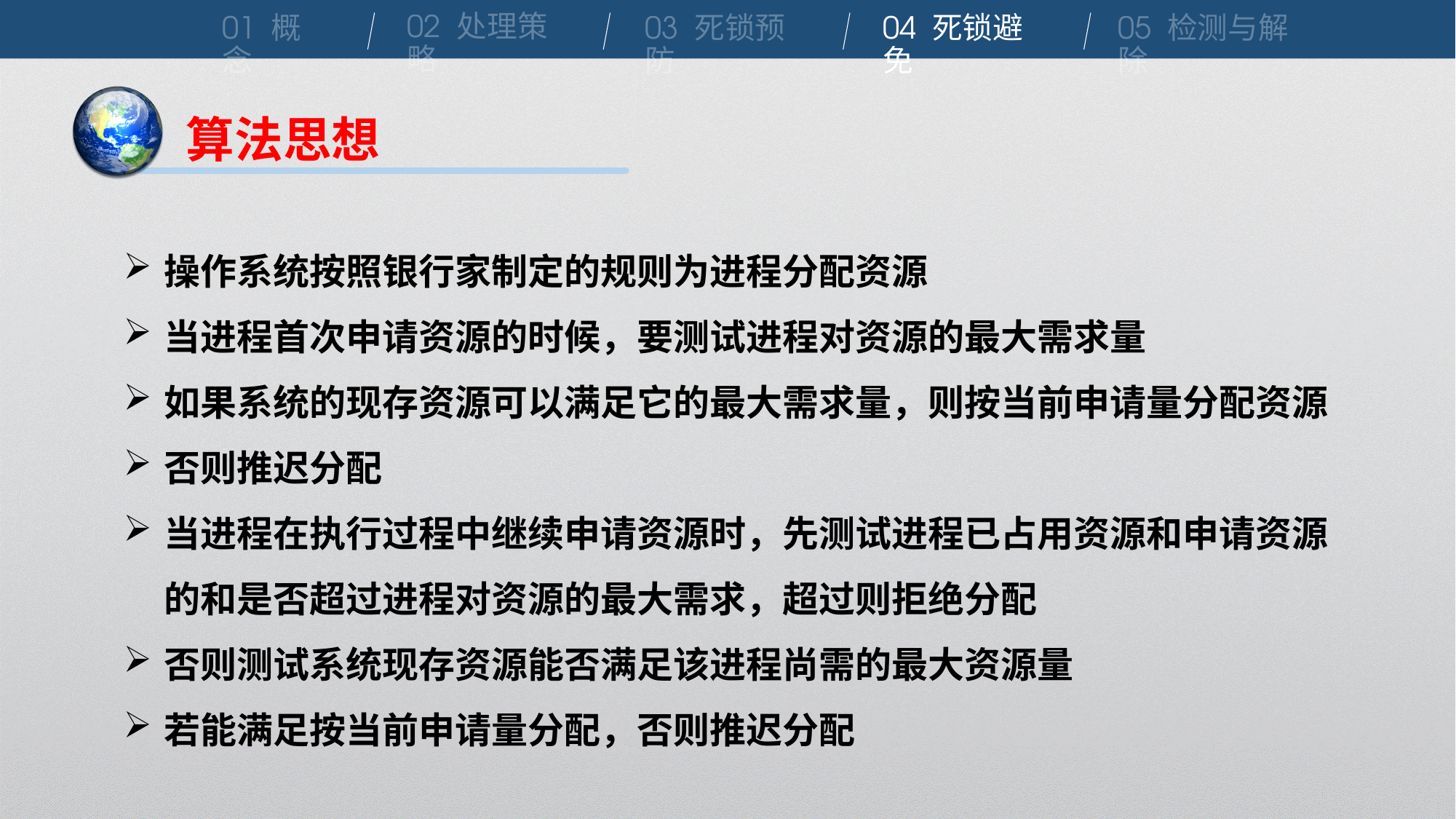

02 处理策略
01 概念
04 死锁避免
03 死锁预防
05 检测与解除
算法思想
操作系统按照银行家制定的规则为进程分配资源
当进程首次申请资源的时候，要测试进程对资源的最大需求量
如果系统的现存资源可以满足它的最大需求量，则按当前申请量分配资源
否则推迟分配
当进程在执行过程中继续申请资源时，先测试进程已占用资源和申请资源的和是否超过进程对资源的最大需求，超过则拒绝分配
否则测试系统现存资源能否满足该进程尚需的最大资源量
若能满足按当前申请量分配，否则推迟分配